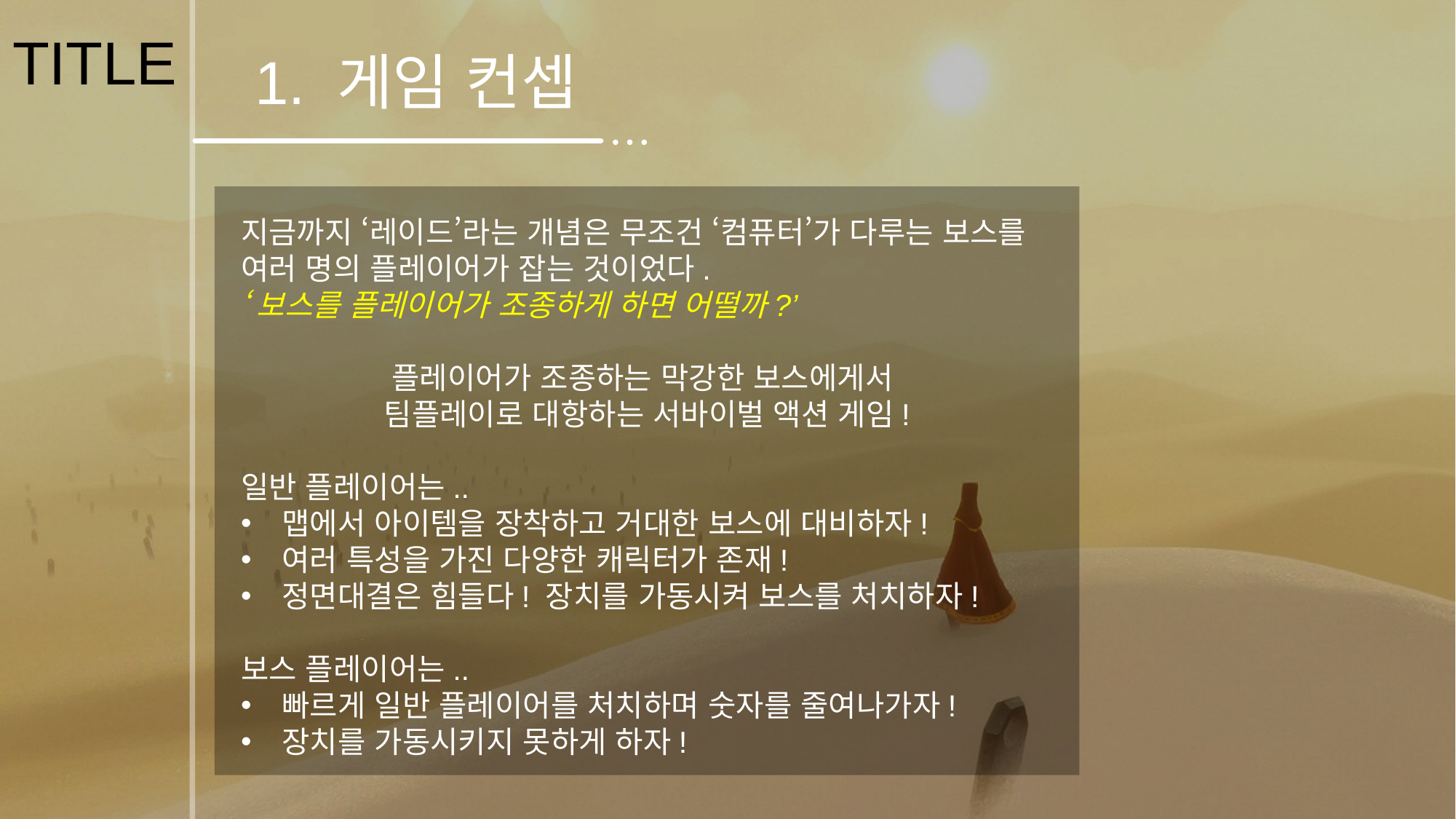

TITLE
1. 게임 컨셉

지금까지 ‘레이드’라는 개념은 무조건 ‘컴퓨터’가 다루는 보스를 여러 명의 플레이어가 잡는 것이었다.
‘보스를 플레이어가 조종하게 하면 어떨까?’

플레이어가 조종하는 막강한 보스에게서
팀플레이로 대항하는 서바이벌 액션 게임!

일반 플레이어는..
맵에서 아이템을 장착하고 거대한 보스에 대비하자!
여러 특성을 가진 다양한 캐릭터가 존재!
정면대결은 힘들다! 장치를 가동시켜 보스를 처치하자!

보스 플레이어는..
빠르게 일반 플레이어를 처치하며 숫자를 줄여나가자!
장치를 가동시키지 못하게 하자!